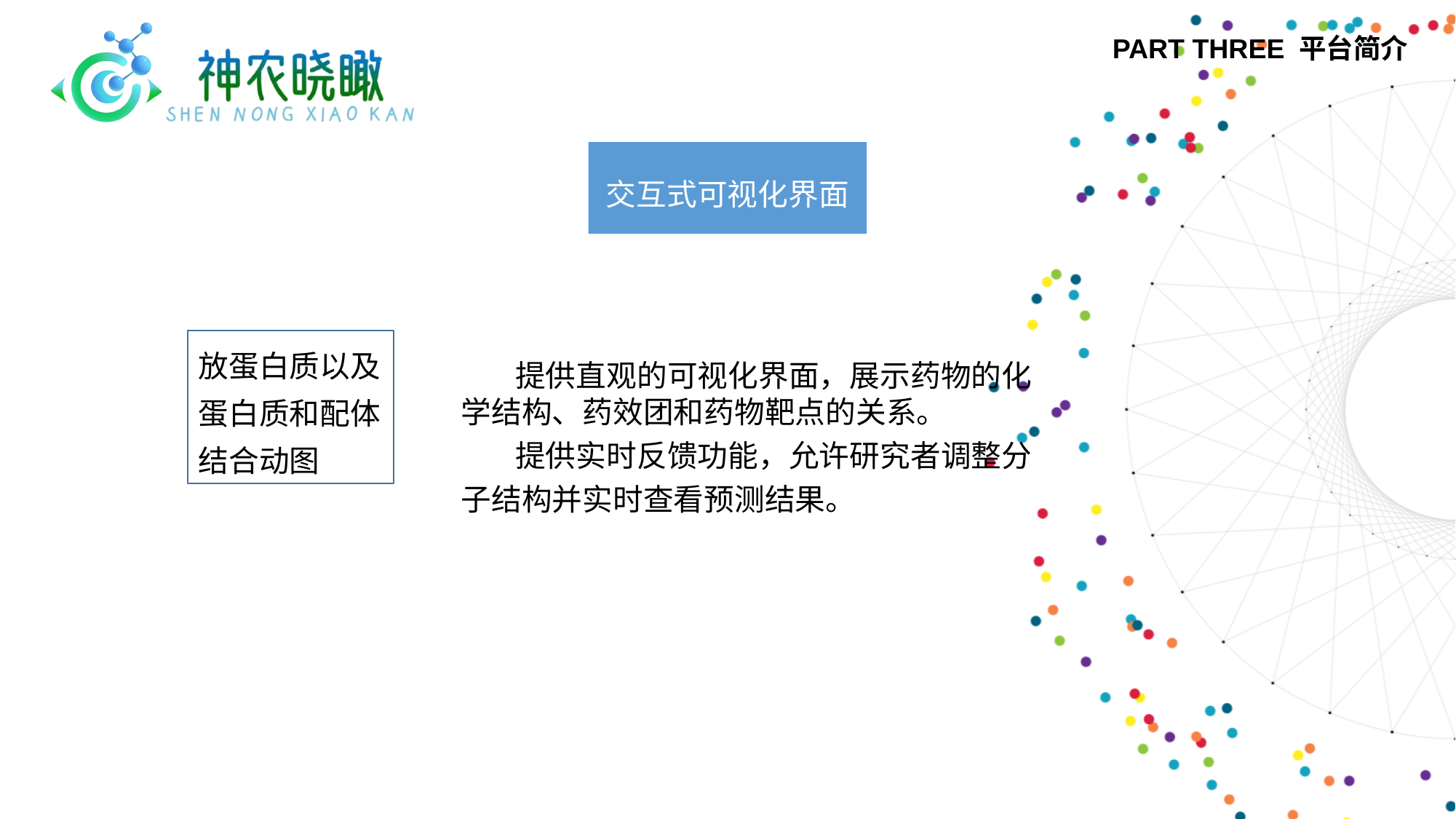

PART THREE 平台简介
交互式可视化界面
放蛋白质以及蛋白质和配体结合动图
       提供直观的可视化界面，展示药物的化学结构、药效团和药物靶点的关系。       提供实时反馈功能，允许研究者调整分子结构并实时查看预测结果。